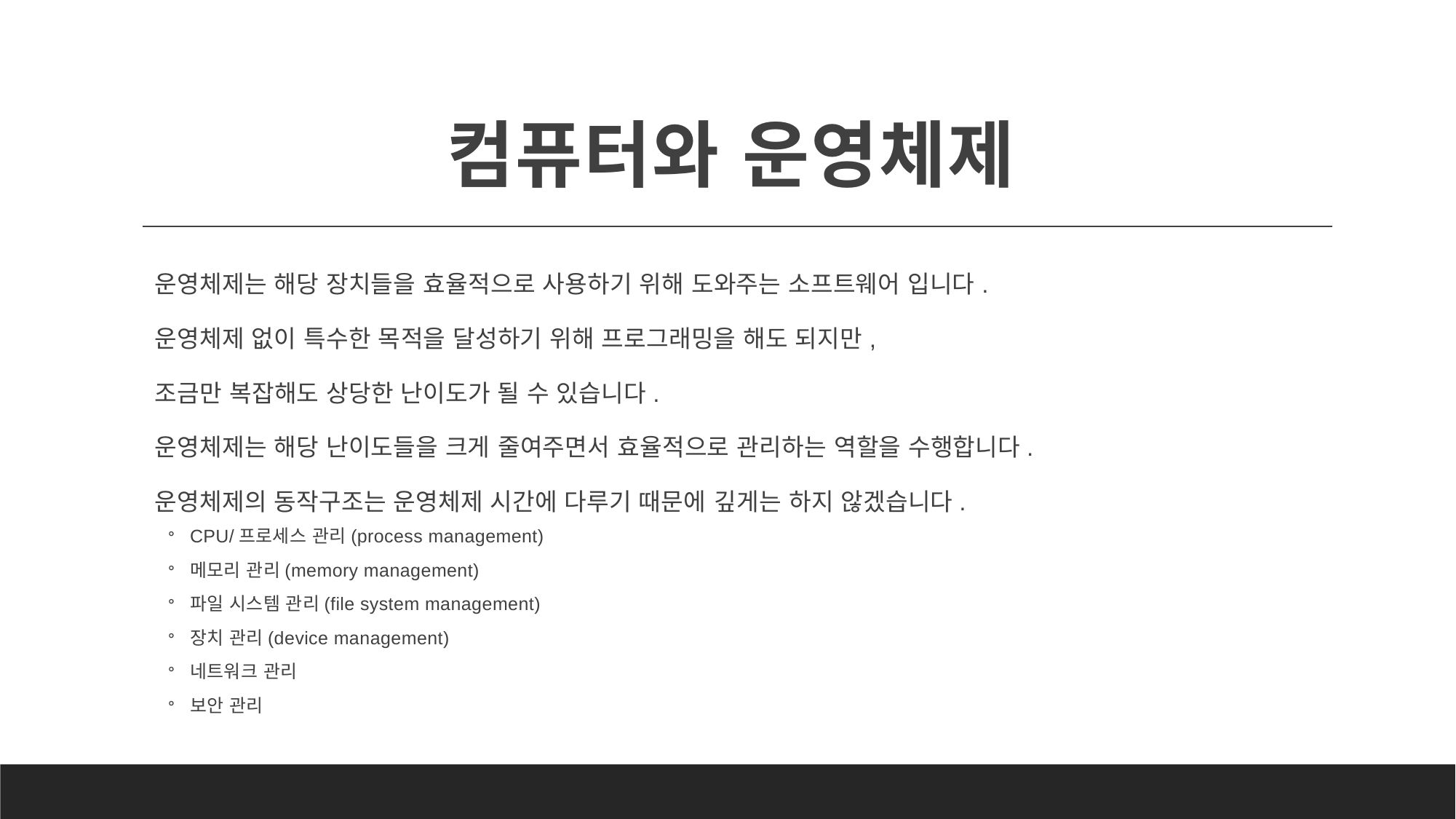

# 컴퓨터와 운영체제
운영체제는 해당 장치들을 효율적으로 사용하기 위해 도와주는 소프트웨어 입니다.
운영체제 없이 특수한 목적을 달성하기 위해 프로그래밍을 해도 되지만,
조금만 복잡해도 상당한 난이도가 될 수 있습니다.
운영체제는 해당 난이도들을 크게 줄여주면서 효율적으로 관리하는 역할을 수행합니다.
운영체제의 동작구조는 운영체제 시간에 다루기 때문에 깊게는 하지 않겠습니다.
CPU/프로세스 관리(process management)
메모리 관리(memory management)
파일 시스템 관리(file system management)
장치 관리(device management)
네트워크 관리
보안 관리